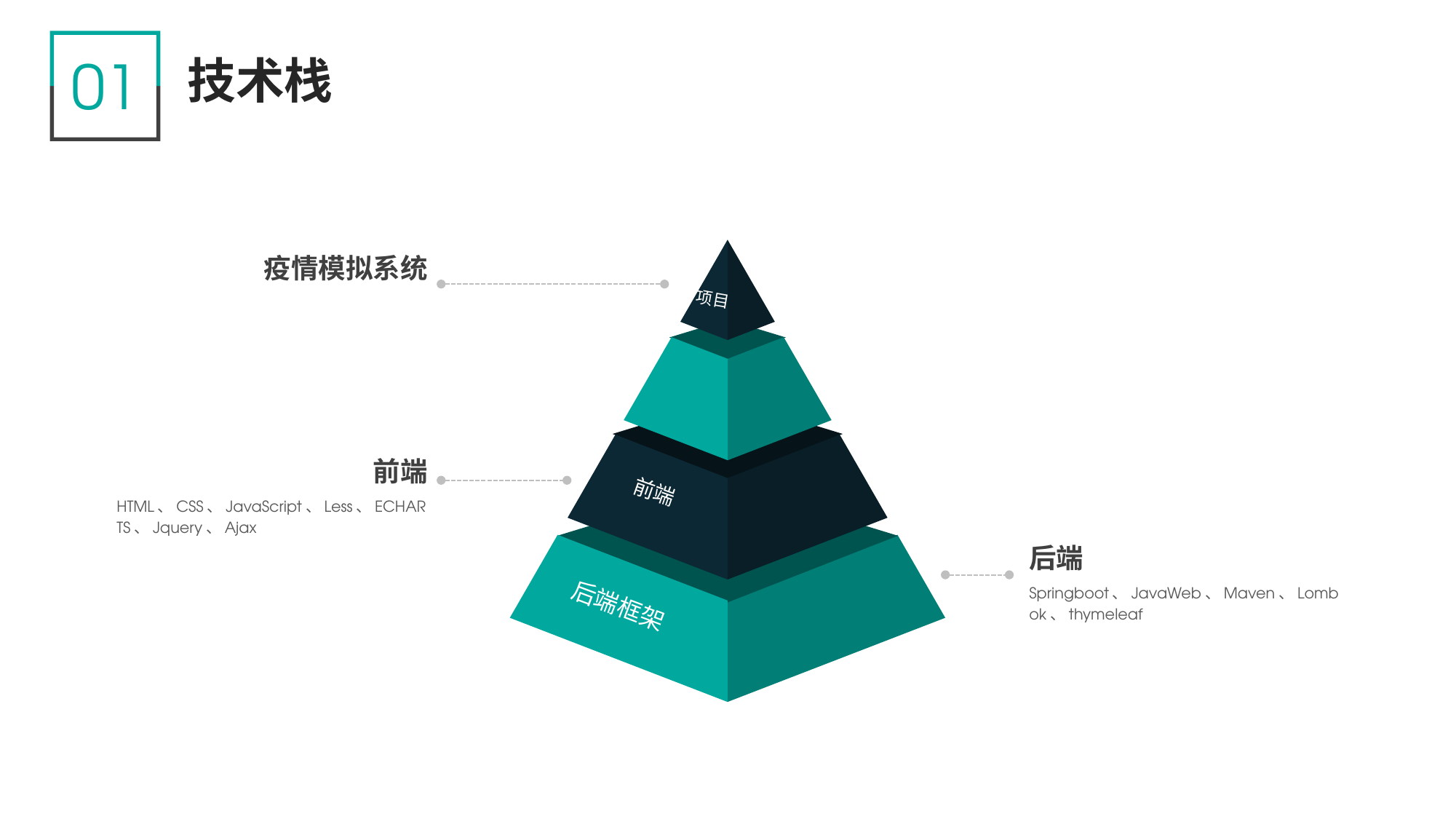

01
技术栈

项目

前端

后端框架
疫情模拟系统
前端
HTML、CSS、JavaScript、Less、ECHARTS、Jquery、Ajax
后端
Springboot、JavaWeb、Maven、Lombok、thymeleaf